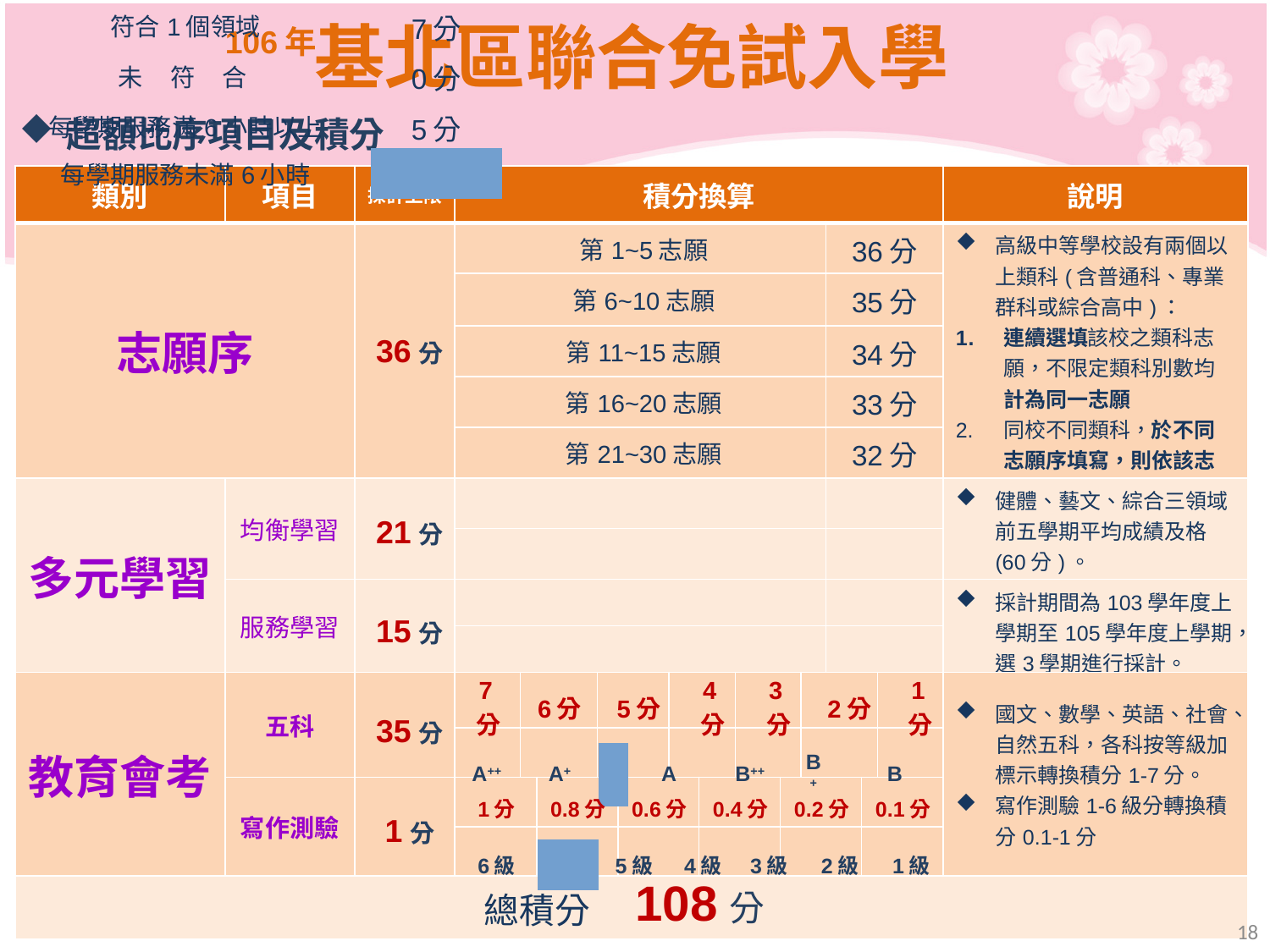

基北區聯合免試入學
106年
超額比序項目及積分
| 類別 | 項目 | 採計上限 | 積分換算 |  |  |  |  |  |  |  |  |  |  |  |  | 說明 |
| --- | --- | --- | --- | --- | --- | --- | --- | --- | --- | --- | --- | --- | --- | --- | --- | --- |
| 志願序 |  |  |  |  |  |  |  |  |  |  |  |  |  |  |  | 高級中等學校設有兩個以上類科(含普通科、專業群科或綜合高中)： 連續選填該校之類科志願，不限定類科別數均計為同一志願 同校不同類科，於不同志願序填寫，則依該志願序積分採計 |
|  |  |  |  |  |  |  |  |  |  |  |  |  |  |  |  |  |
|  |  |  |  |  |  |  |  |  |  |  |  |  |  |  |  |  |
|  |  |  |  |  |  |  |  |  |  |  |  |  |  |  |  |  |
|  |  |  |  |  |  |  |  |  |  |  |  |  |  |  |  |  |
| 多元學習 | 均衡學習 |  |  |  |  |  |  |  |  |  |  |  |  |  |  | 健體、藝文、綜合三領域前五學期平均成績及格(60分)。 |
|  |  |  |  |  |  |  |  |  |  |  |  |  |  |  |  |  |
|  | 服務學習 |  |  |  |  |  |  |  |  |  |  |  |  |  |  | 採計期間為103學年度上學期至105學年度上學期，選3學期進行採計。 |
|  |  |  |  |  |  |  |  |  |  |  |  |  |  |  |  |  |
| 教育會考 | 五科 |  |  |  |  |  |  |  |  |  |  |  |  |  |  | 國文、數學、英語、社會、自然五科，各科按等級加標示轉換積分1-7分。 寫作測驗1-6級分轉換積分0.1-1分 |
|  |  |  |  |  |  |  |  |  |  |  |  |  |  |  |  |  |
|  | 寫作測驗 |  |  |  |  |  |  |  |  |  |  |  |  |  |  |  |
|  |  |  |  |  |  |  |  |  |  |  |  |  |  |  |  |  |
| 總積分 |  |  |  |  |  |  |  |  |  |  |  |  |  |  |  |  |
| 第1~5志願 |  |  |  |  |  |  |  |  |  |
| --- | --- | --- | --- | --- | --- | --- | --- | --- | --- |
| 第6~10志願 |  |  |  |  |  |  |  |  |  |
| 第11~15志願 |  |  |  |  |  |  |  |  |  |
| 第16~20志願 |  |  |  |  |  |  |  |  |  |
| 第21~30志願 |  |  |  |  |  |  |  |  |  |
| 36分 |  |  |
| --- | --- | --- |
| 35分 |  |  |
| 34分 |  |  |
| 33分 |  |  |
| 32分 |  |  |
36分
| 符合1個領域 |  |  |  |  |  |  |  |  |  | 7分 |  |  |
| --- | --- | --- | --- | --- | --- | --- | --- | --- | --- | --- | --- | --- |
| 未 符 合 |  |  |  |  |  |  |  |  |  | 0分 |  |  |
| 每學期服務滿6小時以上 |  |  |  |  |  |  |  |  |  | 5分 |  |  |
| 每學期服務未滿6小時 |  |  |  |  |  |  |  |  |  | 0分 |  |  |
21分
15分
| 7分 | 6分 |  | 5分 |  | 4分 |  | 3分 |  | 2分 |  |  | 1分 |
| --- | --- | --- | --- | --- | --- | --- | --- | --- | --- | --- | --- | --- |
| A++ | A+ |  | A |  | B++ |  | B+ |  | B |  |  | C |
35分
| 1分 |  | 0.8分 |  | 0.6分 |  | 0.4分 |  | 0.2分 |  |  | 0.1分 |  |
| --- | --- | --- | --- | --- | --- | --- | --- | --- | --- | --- | --- | --- |
| 6級 |  | 5級 |  | 4級 |  | 3級 |  | 2級 |  |  | 1級 |  |
1分
108分

18